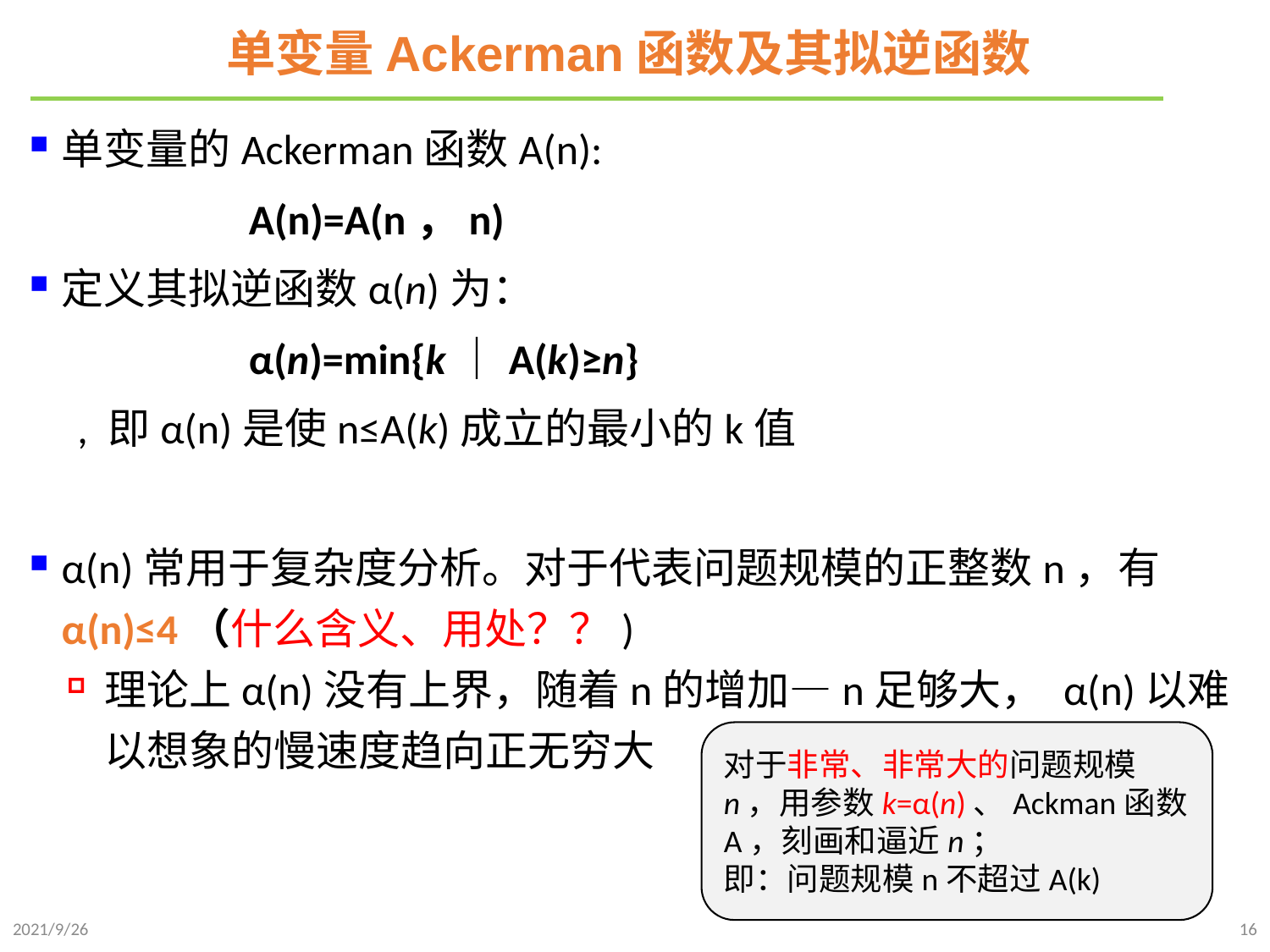

# 单变量Ackerman函数及其拟逆函数
单变量的Ackerman函数A(n):
                       A(n)=A(n，n)
定义其拟逆函数α(n)为：
                       α(n)=min{k｜A(k)≥n}
     , 即α(n)是使n≤A(k)成立的最小的k值

α(n)常用于复杂度分析。对于代表问题规模的正整数n，有α(n)≤4（什么含义、用处？？)
理论上α(n)没有上界，随着n的增加—n足够大， α(n)以难以想象的慢速度趋向正无穷大

对于非常、非常大的问题规模n，用参数k=α(n)、Ackman函数A，刻画和逼近n；
即：问题规模n不超过A(k)

2021/9/26
16